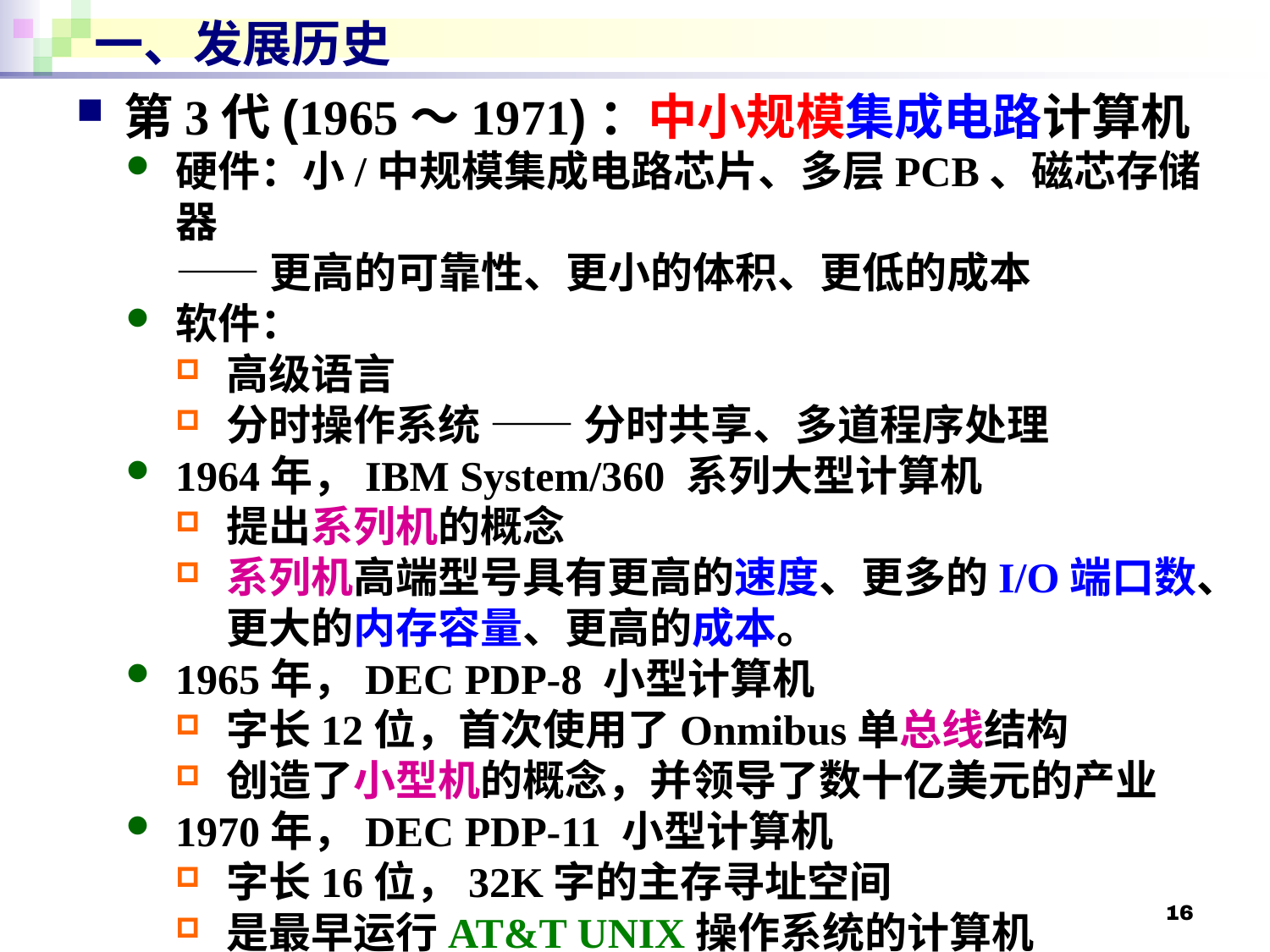

# 一、发展历史
第3代(1965～1971)：中小规模集成电路计算机
硬件：小/中规模集成电路芯片、多层PCB、磁芯存储器
—— 更高的可靠性、更小的体积、更低的成本
软件：
高级语言
分时操作系统 —— 分时共享、多道程序处理
1964年，IBM System/360 系列大型计算机
提出系列机的概念
系列机高端型号具有更高的速度、更多的I/O端口数、更大的内存容量、更高的成本。
1965年，DEC PDP-8 小型计算机
字长12位，首次使用了Onmibus单总线结构
创造了小型机的概念，并领导了数十亿美元的产业
1970年，DEC PDP-11 小型计算机
字长16位，32K字的主存寻址空间
是最早运行AT&T UNIX操作系统的计算机
16